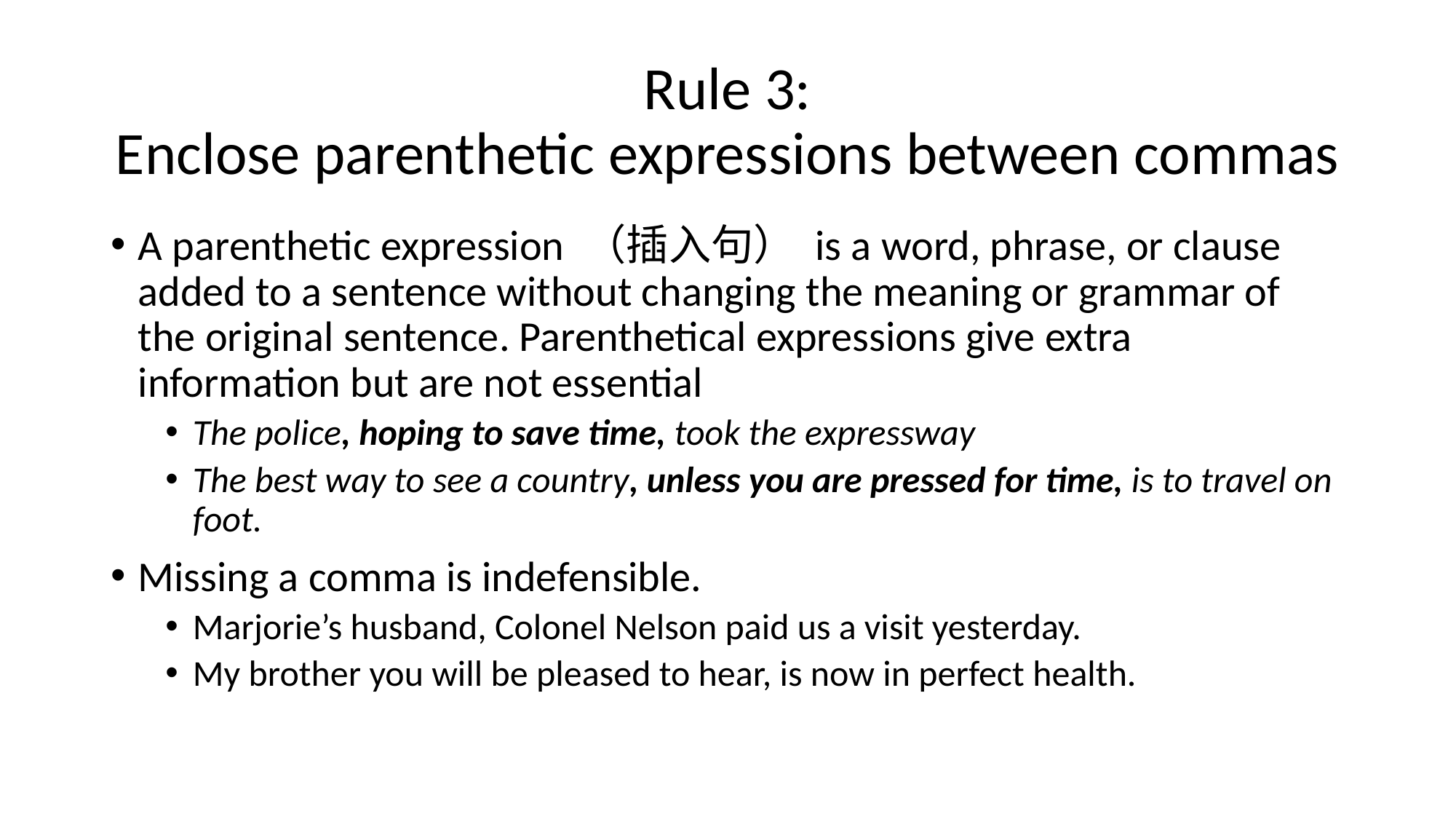

# Rule 3: Enclose parenthetic expressions between commas
A parenthetic expression （插入句） is a word, phrase, or clause added to a sentence without changing the meaning or grammar of the original sentence. Parenthetical expressions give extra information but are not essential
The police, hoping to save time, took the expressway
The best way to see a country, unless you are pressed for time, is to travel on foot.
Missing a comma is indefensible.
Marjorie’s husband, Colonel Nelson paid us a visit yesterday.
My brother you will be pleased to hear, is now in perfect health.